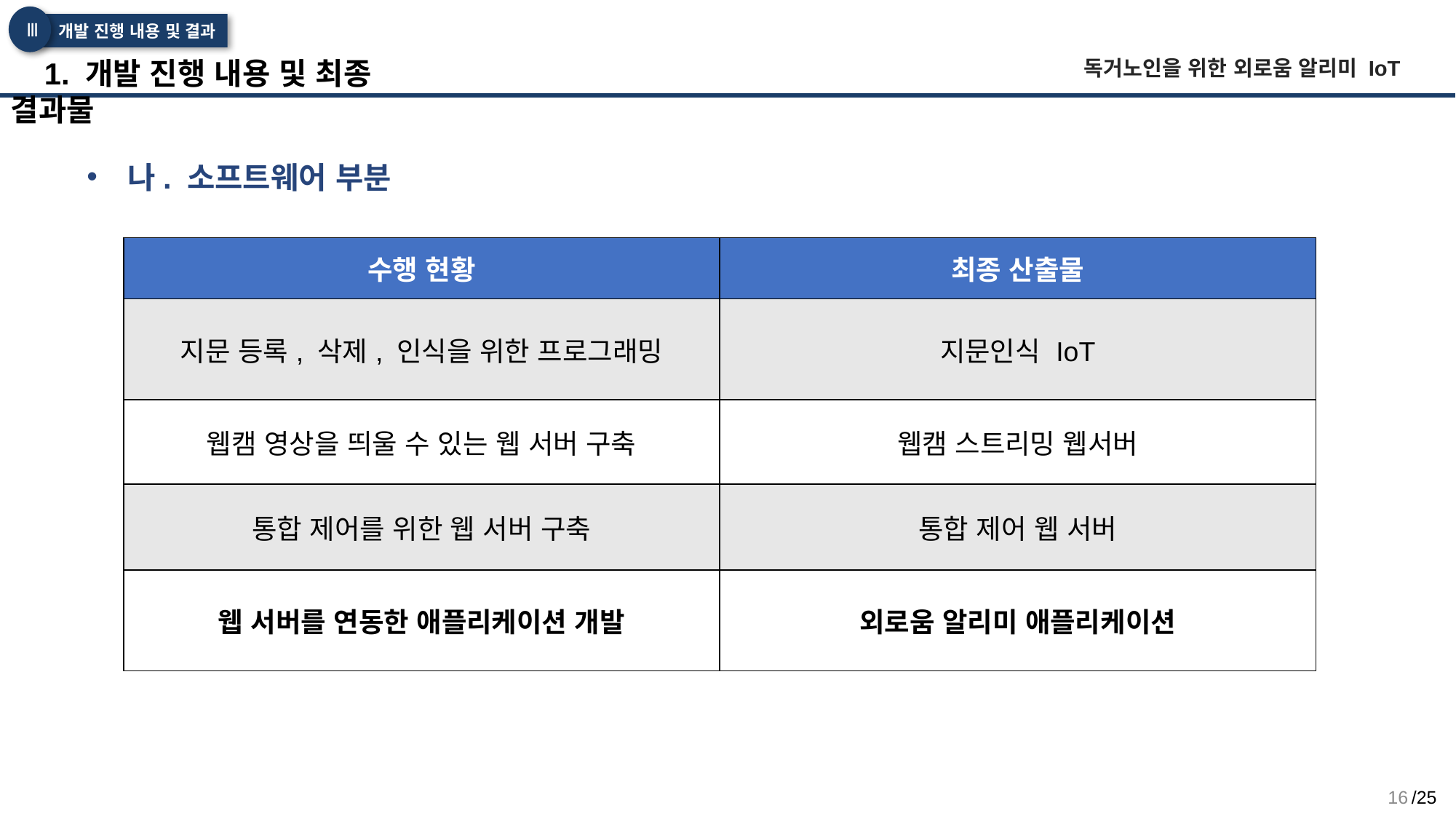

Ⅲ
개발 진행 내용 및 결과
    1. 개발 진행 내용 및 최종 결과물
독거노인을 위한 외로움 알리미 IoT
나. 소프트웨어 부분

| 수행 현황 | 최종 산출물 |
| --- | --- |
| 지문 등록, 삭제, 인식을 위한 프로그래밍 | 지문인식 IoT |
| 웹캠 영상을 띄울 수 있는 웹 서버 구축 | 웹캠 스트리밍 웹서버 |
| 통합 제어를 위한 웹 서버 구축 | 통합 제어 웹 서버 |
| 웹 서버를 연동한 애플리케이션 개발 | 외로움 알리미 애플리케이션 |
16